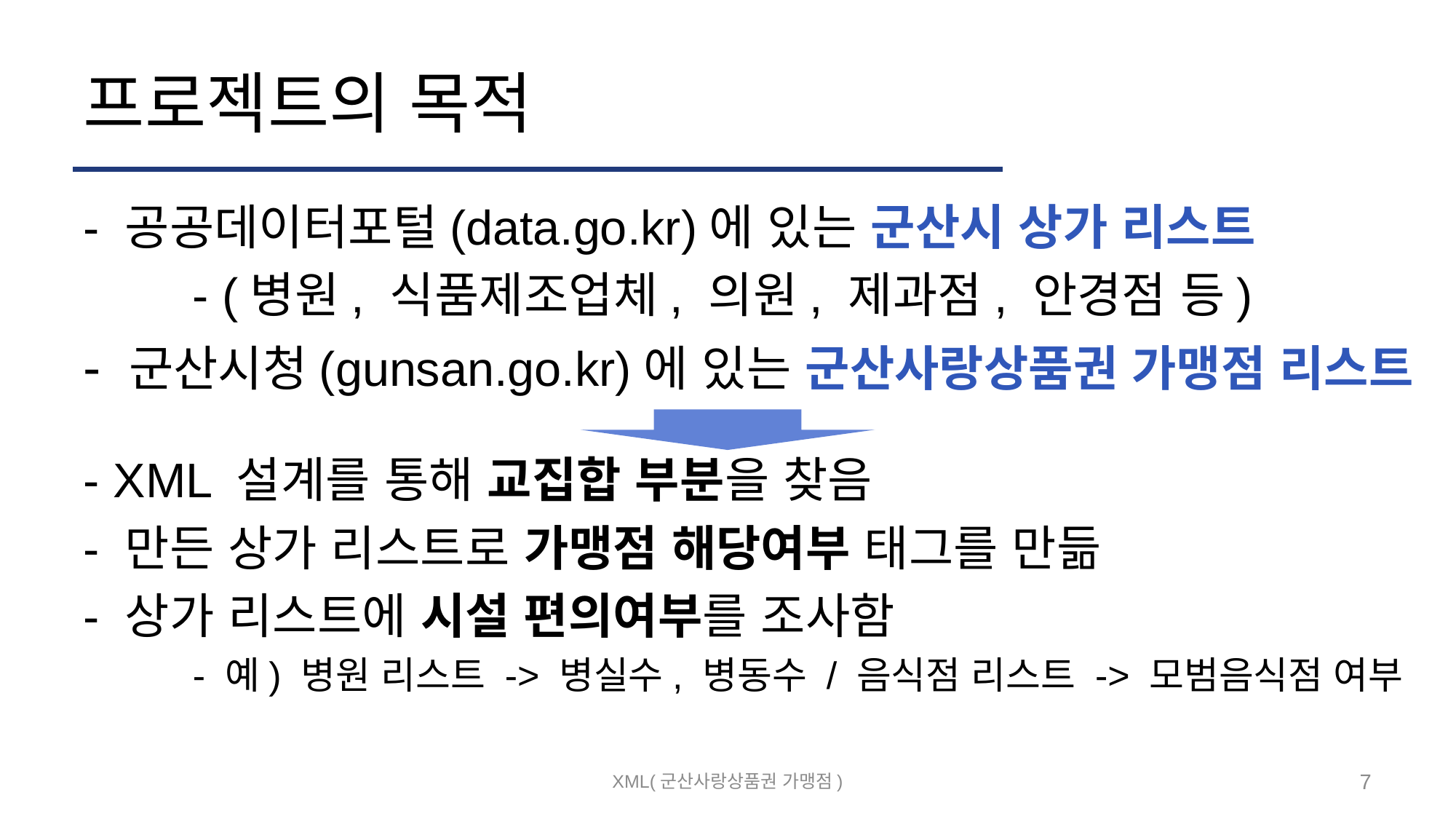

# 프로젝트의 목적
- 공공데이터포털(data.go.kr)에 있는 군산시 상가 리스트
	- (병원, 식품제조업체, 의원, 제과점, 안경점 등)
- 군산시청(gunsan.go.kr)에 있는 군산사랑상품권 가맹점 리스트

- XML 설계를 통해 교집합 부분을 찾음
- 만든 상가 리스트로 가맹점 해당여부 태그를 만듦
- 상가 리스트에 시설 편의여부를 조사함
	- 예) 병원 리스트 -> 병실수, 병동수 / 음식점 리스트 -> 모범음식점 여부

XML(군산사랑상품권 가맹점)
7